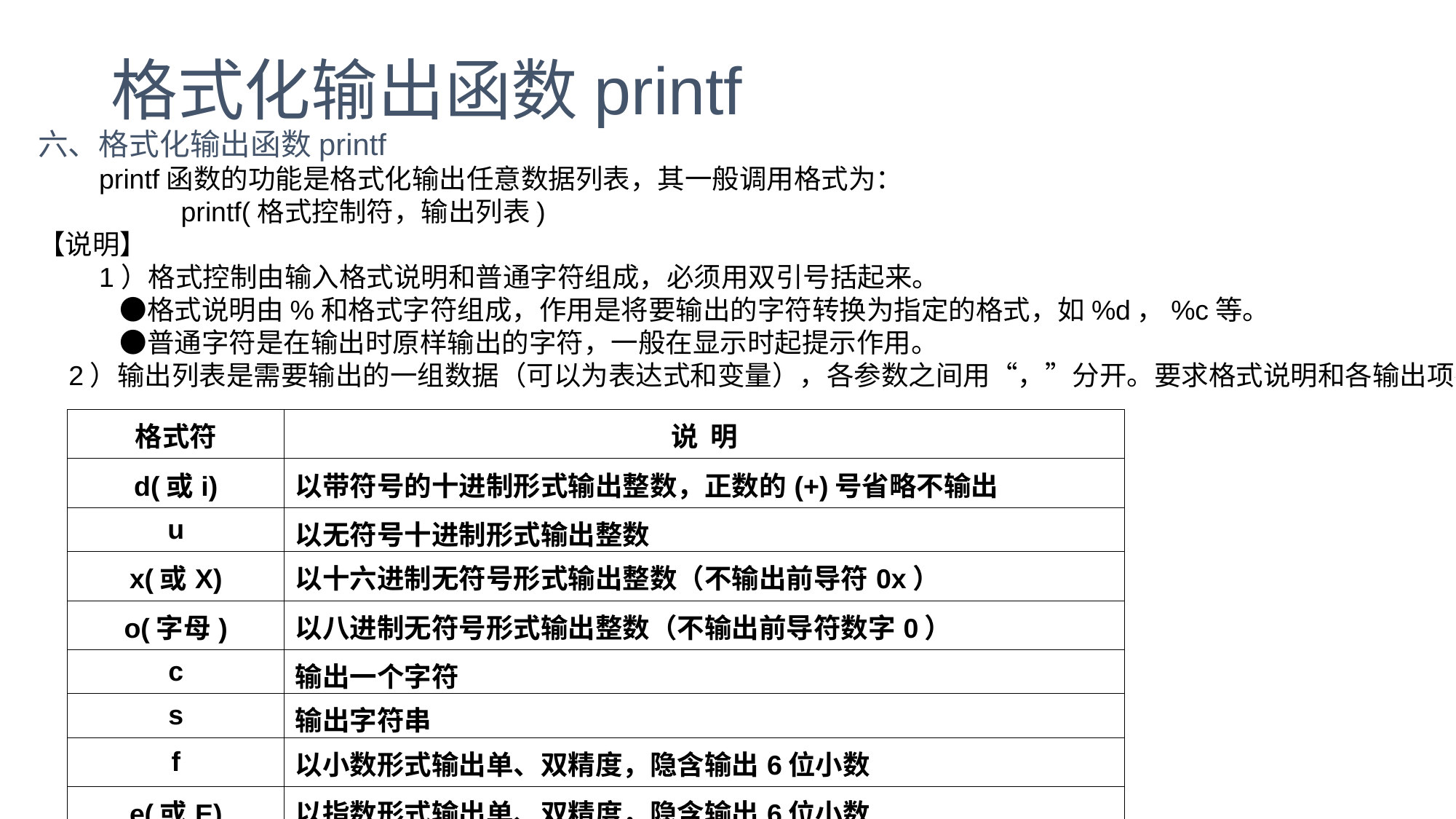

# 格式化输出函数printf
六、格式化输出函数printf
　　printf函数的功能是格式化输出任意数据列表，其一般调用格式为：
　　　　　printf(格式控制符，输出列表)
【说明】
　　1）格式控制由输入格式说明和普通字符组成，必须用双引号括起来。
　　　●格式说明由%和格式字符组成，作用是将要输出的字符转换为指定的格式，如%d，%c等。
　　　●普通字符是在输出时原样输出的字符，一般在显示时起提示作用。
    2）输出列表是需要输出的一组数据（可以为表达式和变量），各参数之间用“，”分开。要求格式说明和各输出项在数量和类型上要一一对应，否则将会出现意想不到的错误。

| 格式符 | 说 明 |
| --- | --- |
| d(或i) | 以带符号的十进制形式输出整数，正数的(+)号省略不输出 |
| u | 以无符号十进制形式输出整数 |
| x(或X) | 以十六进制无符号形式输出整数（不输出前导符0x） |
| o(字母) | 以八进制无符号形式输出整数（不输出前导符数字0） |
| c | 输出一个字符 |
| s | 输出字符串 |
| f | 以小数形式输出单、双精度，隐含输出6位小数 |
| e(或E) | 以指数形式输出单、双精度，隐含输出6位小数 |
| g(或G) | 自动选用%f、%e或%E格式中输出宽度较小的一种使用 |